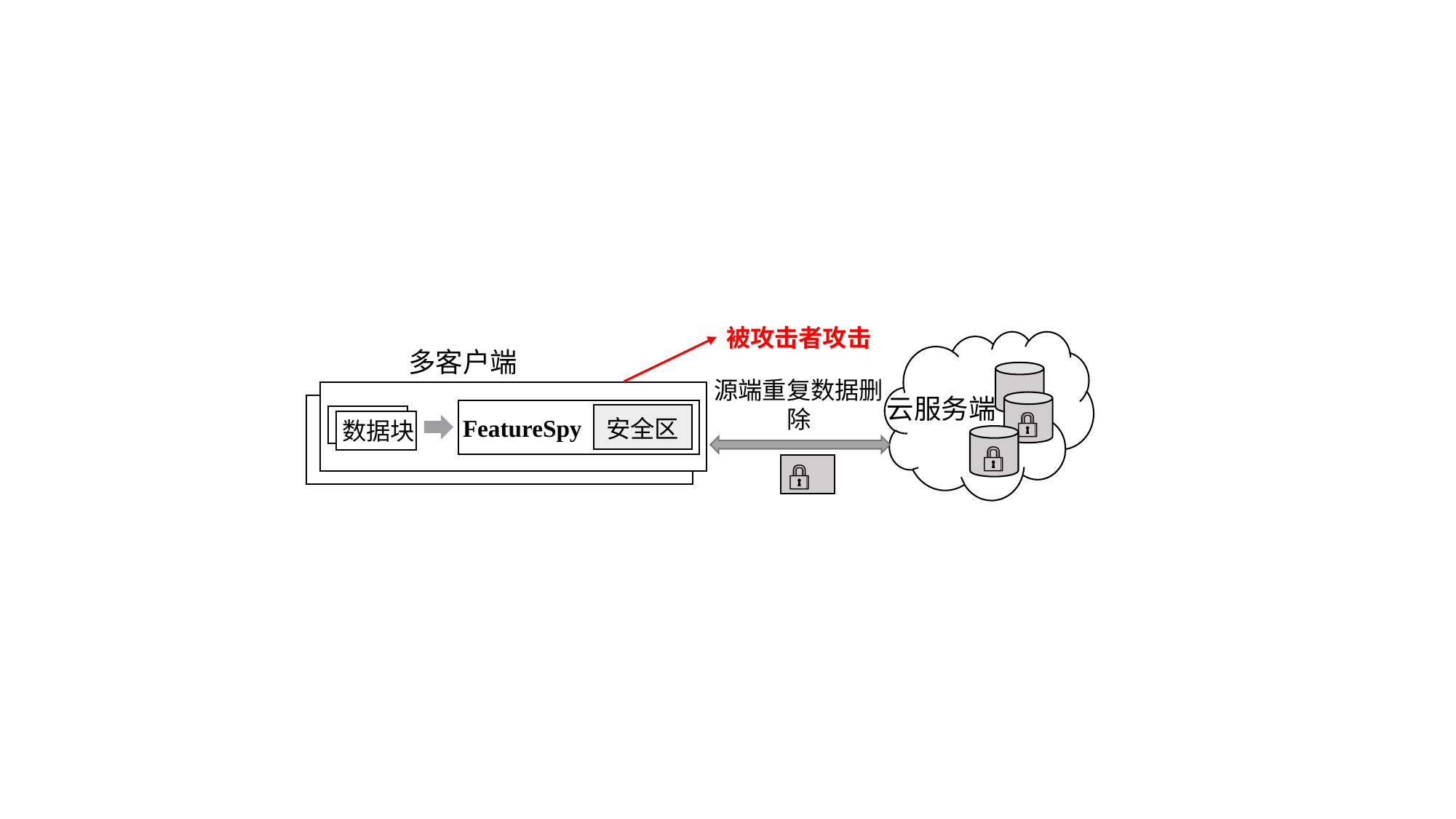

被攻击者攻击

多客户端

源端重复数据删除

云服务端

🔒

数据块

FeatureSpy
安全区

🔒

🔒